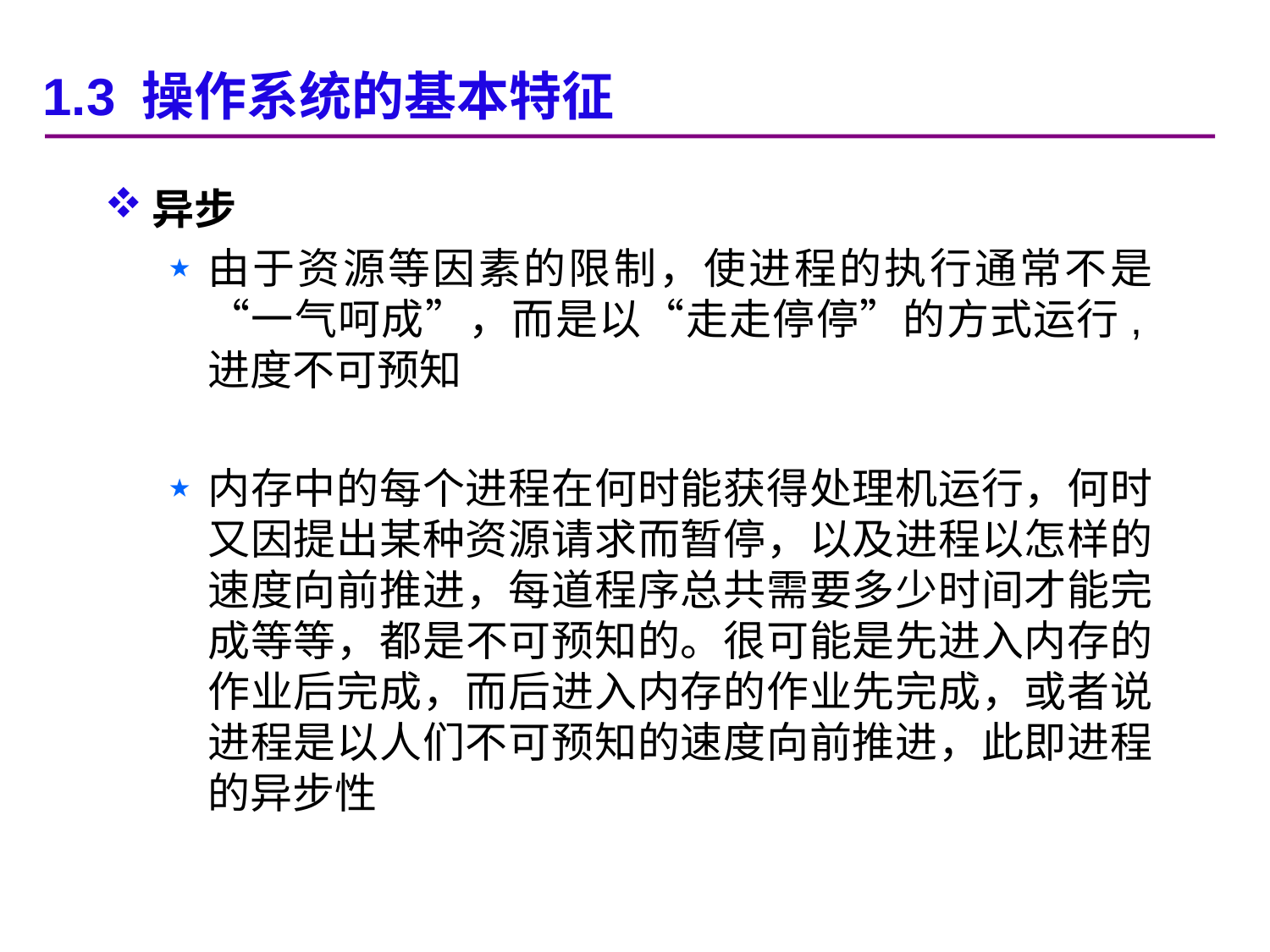

1.3 操作系统的基本特征

异步
由于资源等因素的限制，使进程的执行通常不是“一气呵成”，而是以“走走停停”的方式运行,进度不可预知

内存中的每个进程在何时能获得处理机运行，何时又因提出某种资源请求而暂停，以及进程以怎样的速度向前推进，每道程序总共需要多少时间才能完成等等，都是不可预知的。很可能是先进入内存的作业后完成，而后进入内存的作业先完成，或者说进程是以人们不可预知的速度向前推进，此即进程的异步性